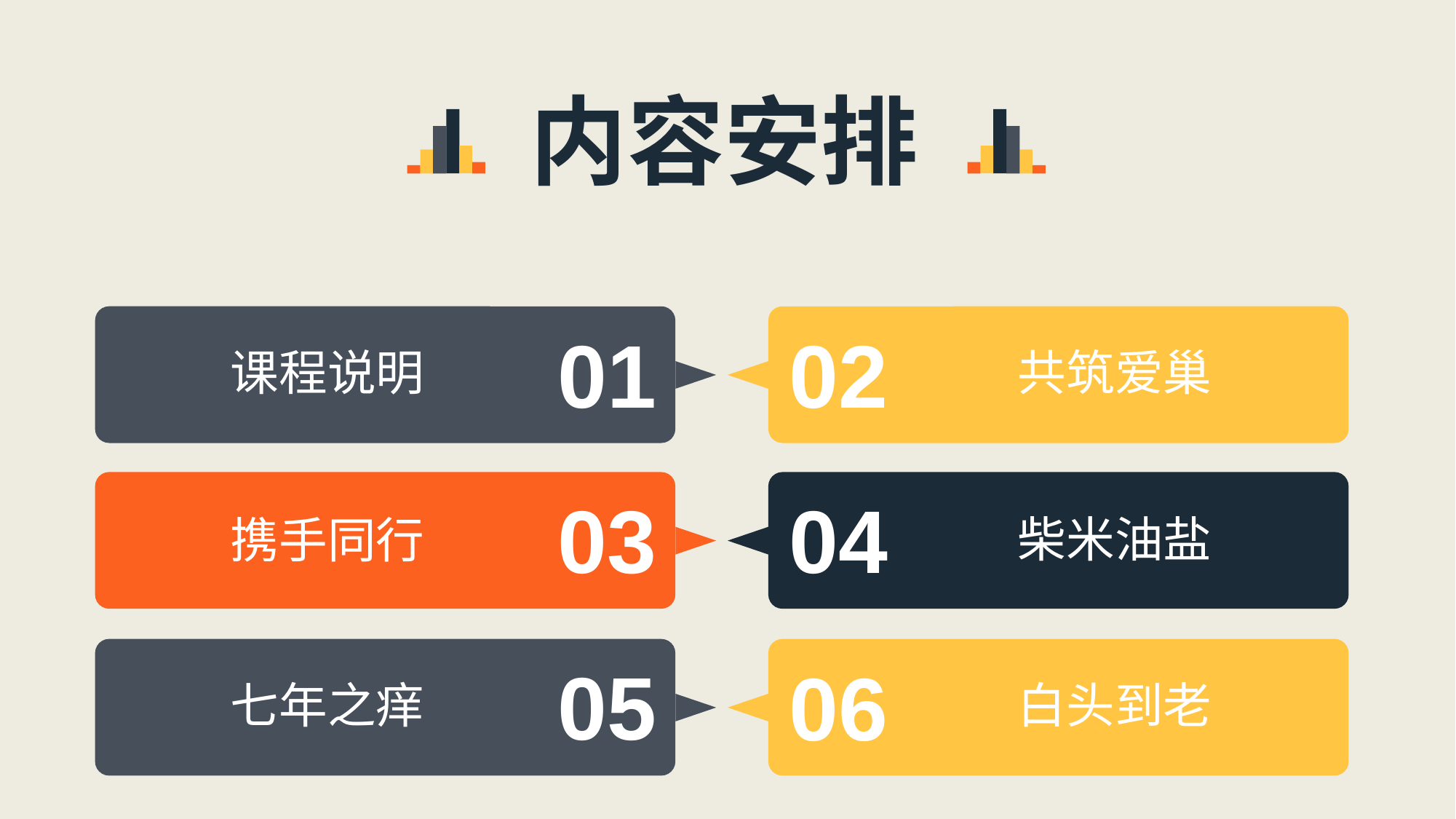

内容安排

01
02
课程说明
共筑爱巢

03
04
柴米油盐
携手同行

05
06
七年之痒
白头到老